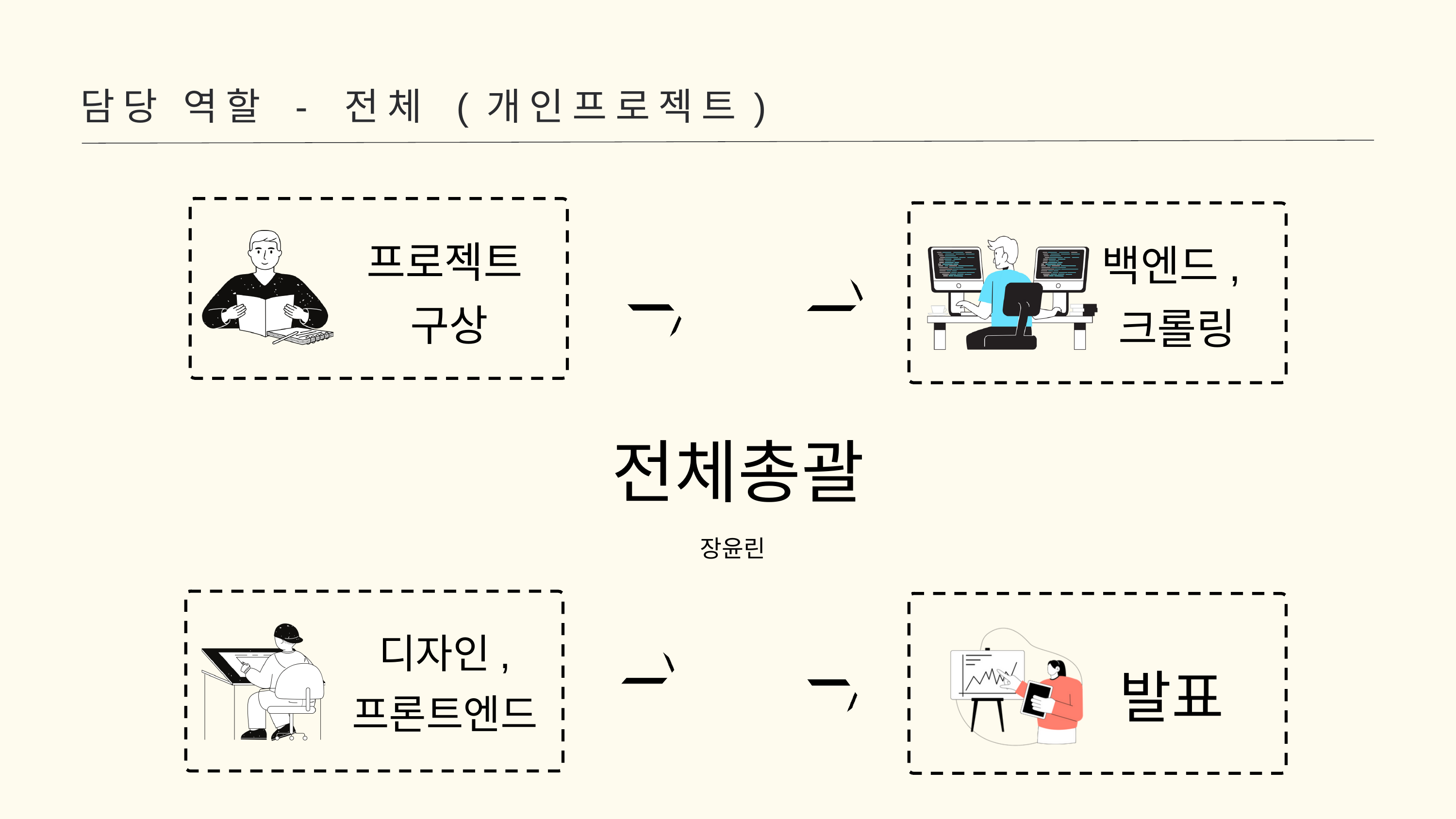

담당 역할 - 전체 (개인프로젝트)

프로젝트
구상
백엔드,
크롤링

전체총괄
장윤린

디자인,
프론트엔드

발표